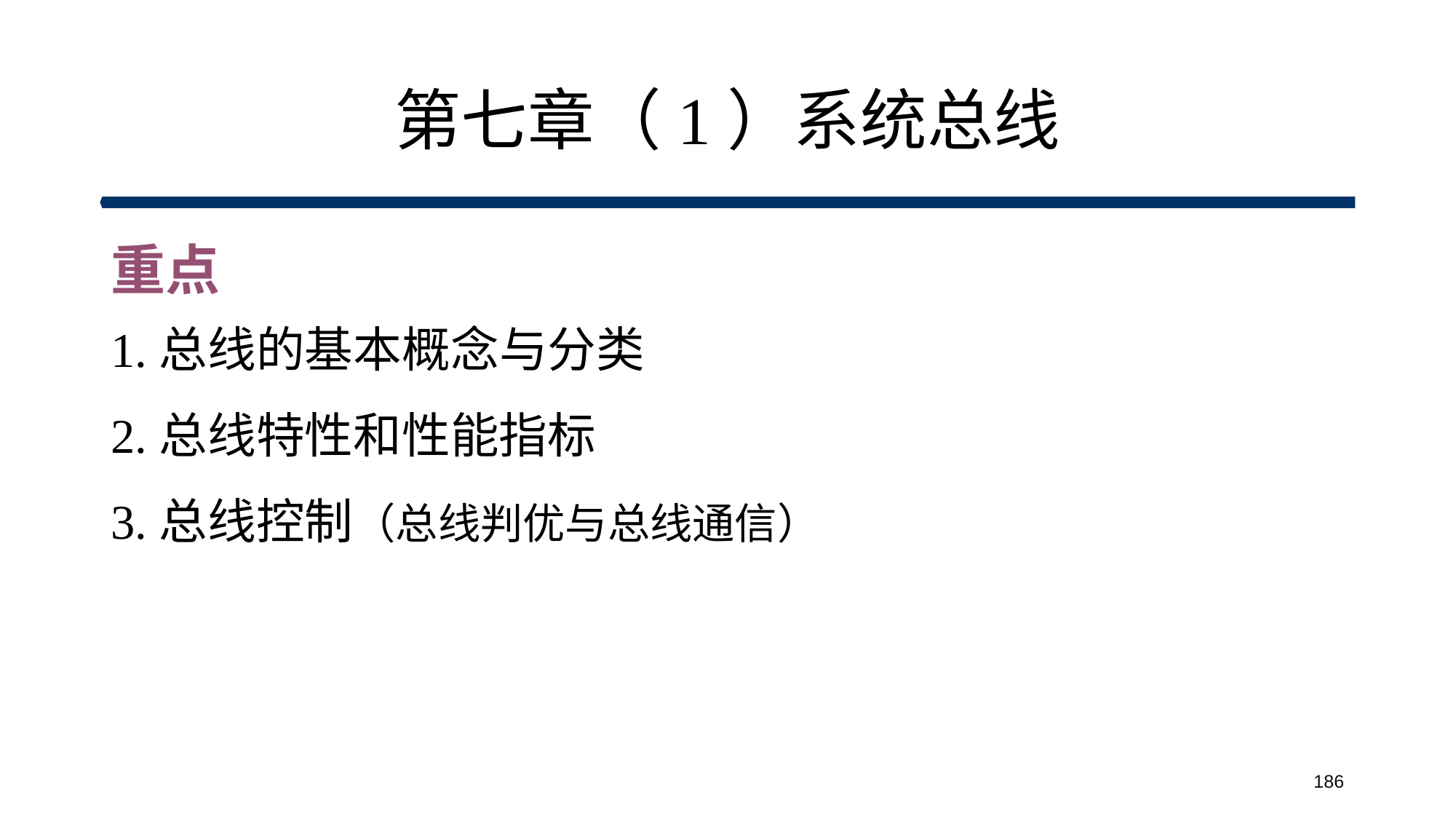

# 第七章（1）系统总线
重点
1.总线的基本概念与分类
2.总线特性和性能指标
3.总线控制（总线判优与总线通信）
186